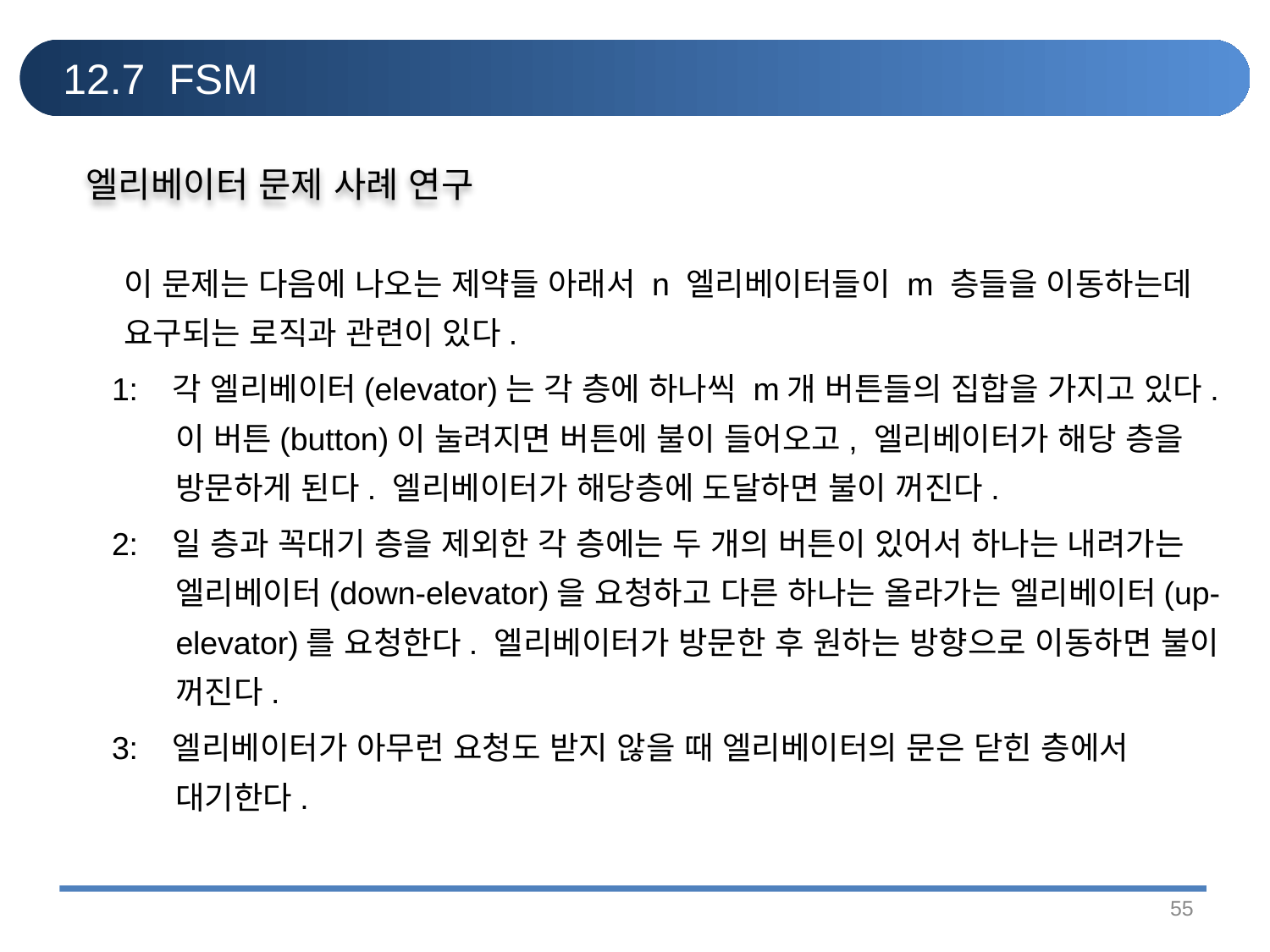

# 12.7  FSM
엘리베이터 문제 사례 연구
	이 문제는 다음에 나오는 제약들 아래서 n 엘리베이터들이 m 층들을 이동하는데 요구되는 로직과 관련이 있다.
    1:   각 엘리베이터(elevator)는 각 층에 하나씩 m개 버튼들의 집합을 가지고 있다. 이 버튼(button)이 눌려지면 버튼에 불이 들어오고, 엘리베이터가 해당 층을 방문하게 된다. 엘리베이터가 해당층에 도달하면 불이 꺼진다.
    2:   일 층과 꼭대기 층을 제외한 각 층에는 두 개의 버튼이 있어서 하나는 내려가는 엘리베이터(down-elevator)을 요청하고 다른 하나는 올라가는 엘리베이터(up-elevator)를 요청한다. 엘리베이터가 방문한 후 원하는 방향으로 이동하면 불이 꺼진다.
    3:   엘리베이터가 아무런 요청도 받지 않을 때 엘리베이터의 문은 닫힌 층에서 대기한다.
55